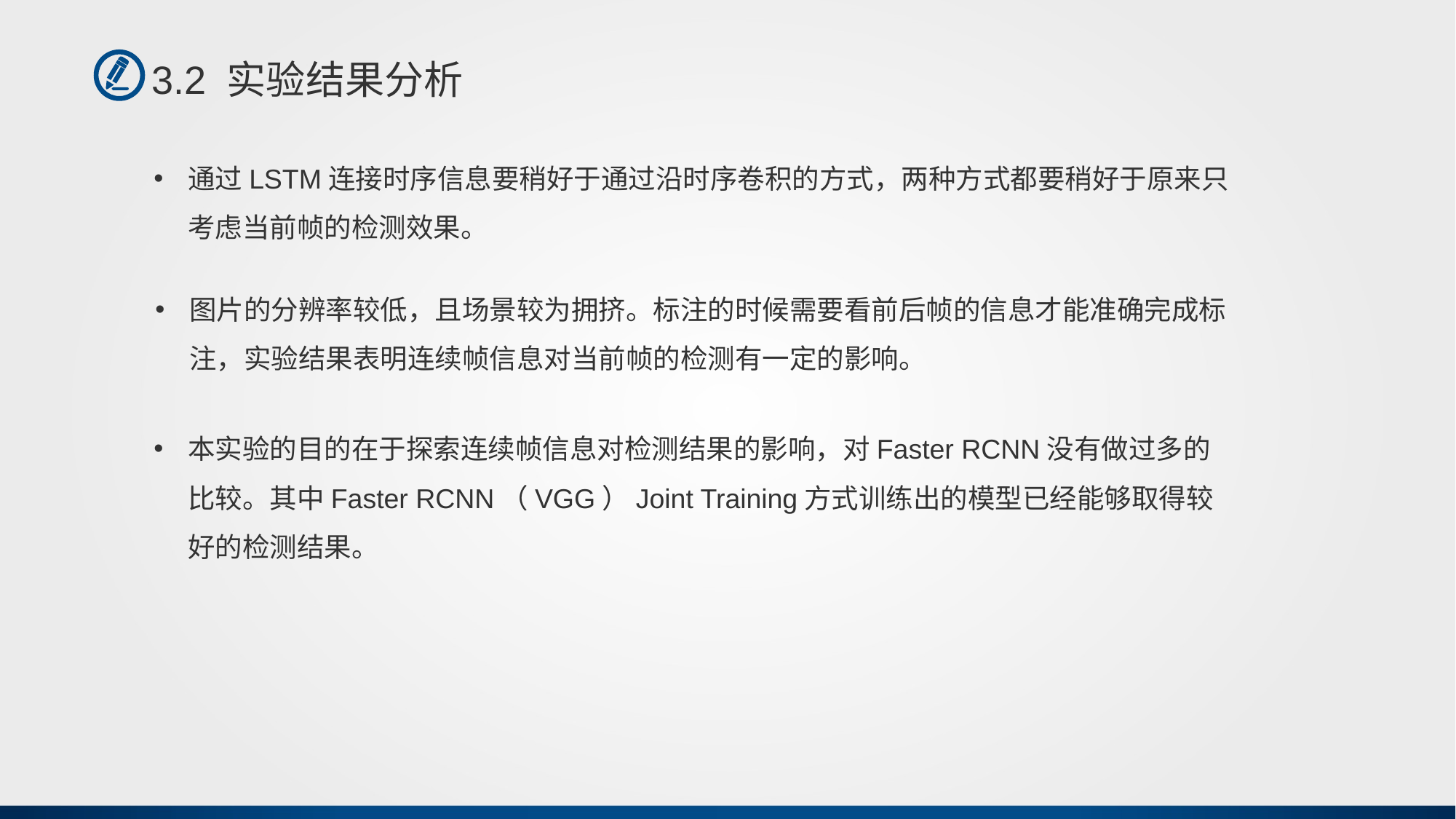

3.2 实验结果分析
通过LSTM连接时序信息要稍好于通过沿时序卷积的方式，两种方式都要稍好于原来只考虑当前帧的检测效果。
图片的分辨率较低，且场景较为拥挤。标注的时候需要看前后帧的信息才能准确完成标注，实验结果表明连续帧信息对当前帧的检测有一定的影响。
本实验的目的在于探索连续帧信息对检测结果的影响，对Faster RCNN没有做过多的比较。其中Faster RCNN（VGG）Joint Training方式训练出的模型已经能够取得较好的检测结果。